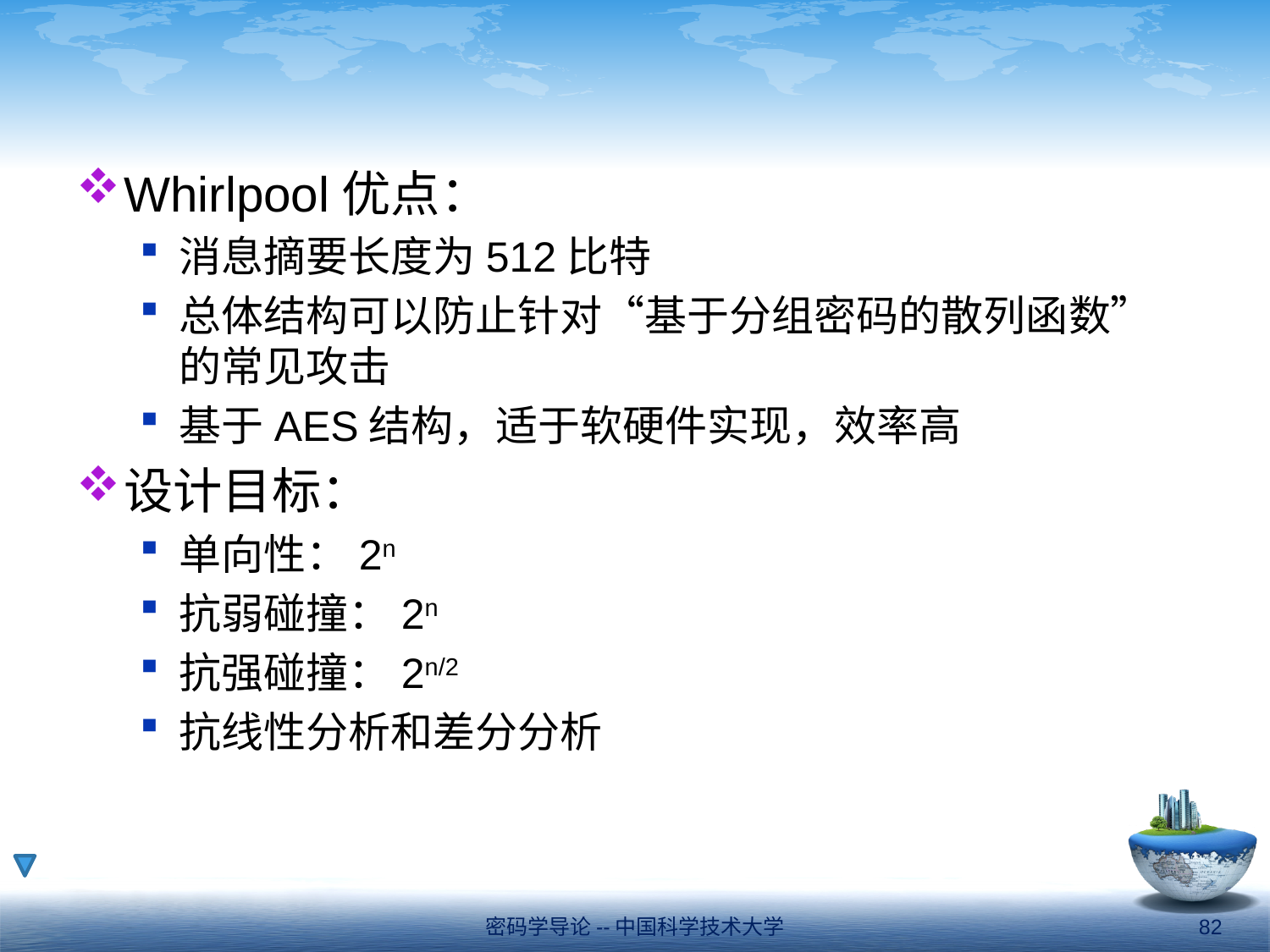

#
Whirlpool优点：
消息摘要长度为512比特
总体结构可以防止针对“基于分组密码的散列函数”的常见攻击
基于AES结构，适于软硬件实现，效率高
设计目标：
单向性：2n
抗弱碰撞：2n
抗强碰撞：2n/2
抗线性分析和差分分析

密码学导论--中国科学技术大学
82